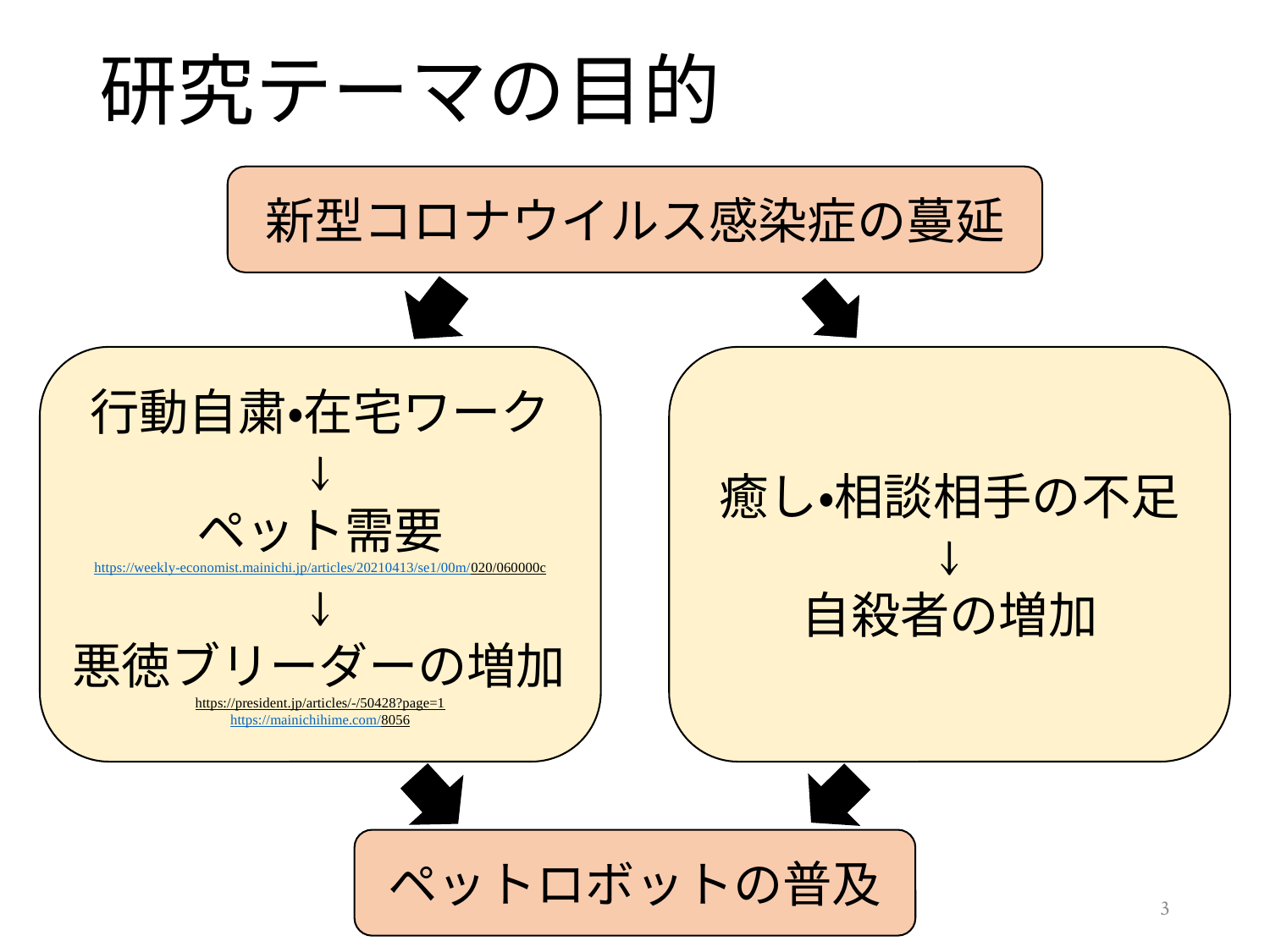

研究テーマの目的
新型コロナウイルス感染症の蔓延

癒し・相談相手の不足
↓
自殺者の増加
行動自粛・在宅ワーク
↓
ペット需要
https://weekly-economist.mainichi.jp/articles/20210413/se1/00m/020/060000c
↓
悪徳ブリーダーの増加https://president.jp/articles/-/50428?page=1
https://mainichihime.com/8056

ペットロボットの普及
3